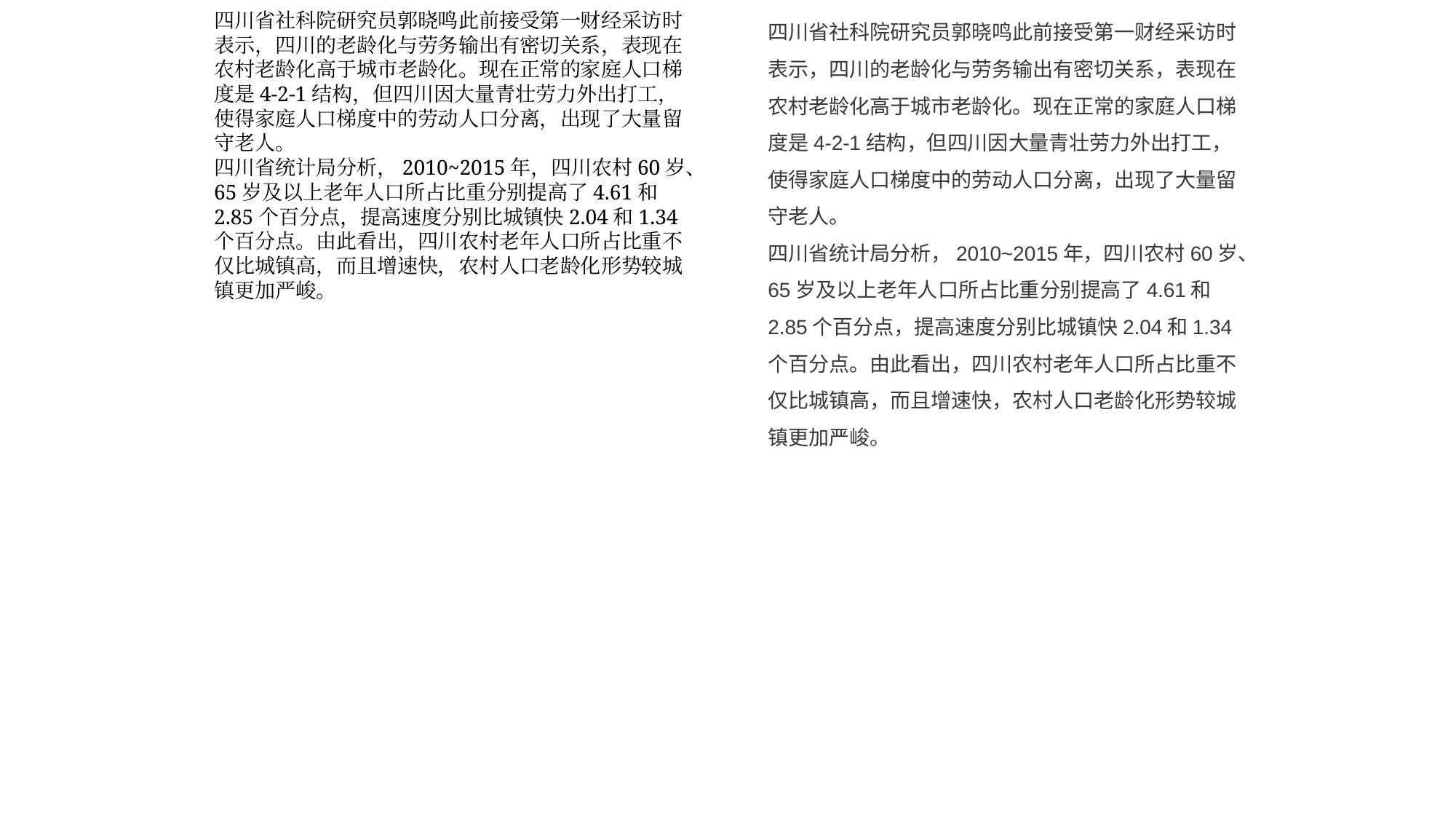

四川省社科院研究员郭晓鸣此前接受第一财经采访时表示，四川的老龄化与劳务输出有密切关系，表现在农村老龄化高于城市老龄化。现在正常的家庭人口梯度是4-2-1结构，但四川因大量青壮劳力外出打工，使得家庭人口梯度中的劳动人口分离，出现了大量留守老人。
四川省统计局分析，2010~2015年，四川农村60岁、65岁及以上老年人口所占比重分别提高了4.61和2.85个百分点，提高速度分别比城镇快2.04和1.34个百分点。由此看出，四川农村老年人口所占比重不仅比城镇高，而且增速快，农村人口老龄化形势较城镇更加严峻。
四川省社科院研究员郭晓鸣此前接受第一财经采访时表示，四川的老龄化与劳务输出有密切关系，表现在农村老龄化高于城市老龄化。现在正常的家庭人口梯度是4-2-1结构，但四川因大量青壮劳力外出打工，使得家庭人口梯度中的劳动人口分离，出现了大量留守老人。
四川省统计局分析，2010~2015年，四川农村60岁、65岁及以上老年人口所占比重分别提高了4.61和2.85个百分点，提高速度分别比城镇快2.04和1.34个百分点。由此看出，四川农村老年人口所占比重不仅比城镇高，而且增速快，农村人口老龄化形势较城镇更加严峻。